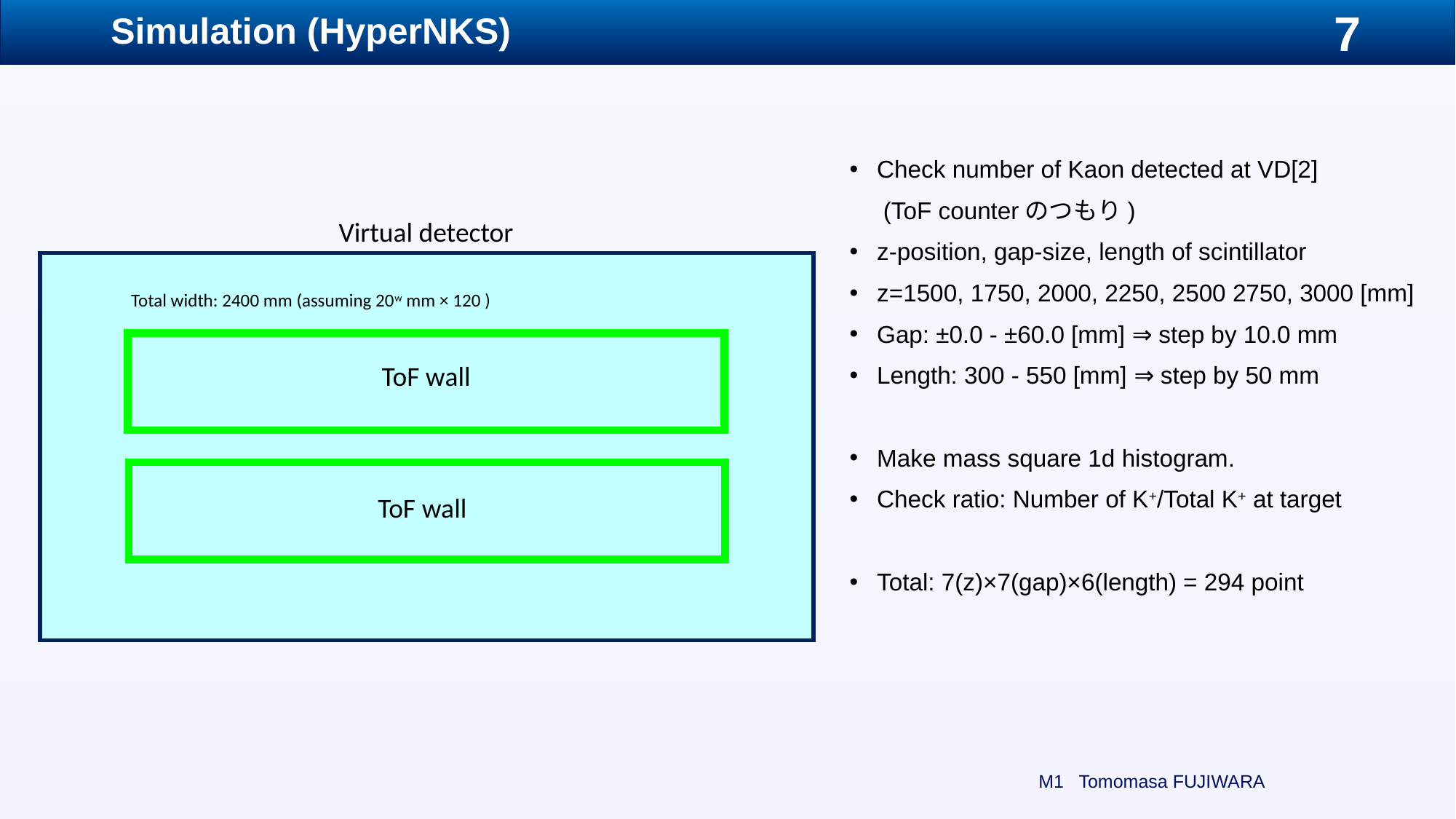

# Simulation (HyperNKS)

Check number of Kaon detected at VD[2]
     (ToF counterのつもり)
z-position, gap-size, length of scintillator
z=1500, 1750, 2000, 2250, 2500 2750, 3000 [mm]
Gap: ±0.0 - ±60.0 [mm] ⇒ step by 10.0 mm
Length: 300 - 550 [mm] ⇒ step by 50 mm

Make mass square 1d histogram.
Check ratio: Number of K+/Total K+ at target

Total: 7(z)×7(gap)×6(length) = 294 point
Virtual detector

Total width: 2400 mm (assuming 20w mm × 120 )

ToF wall

ToF wall